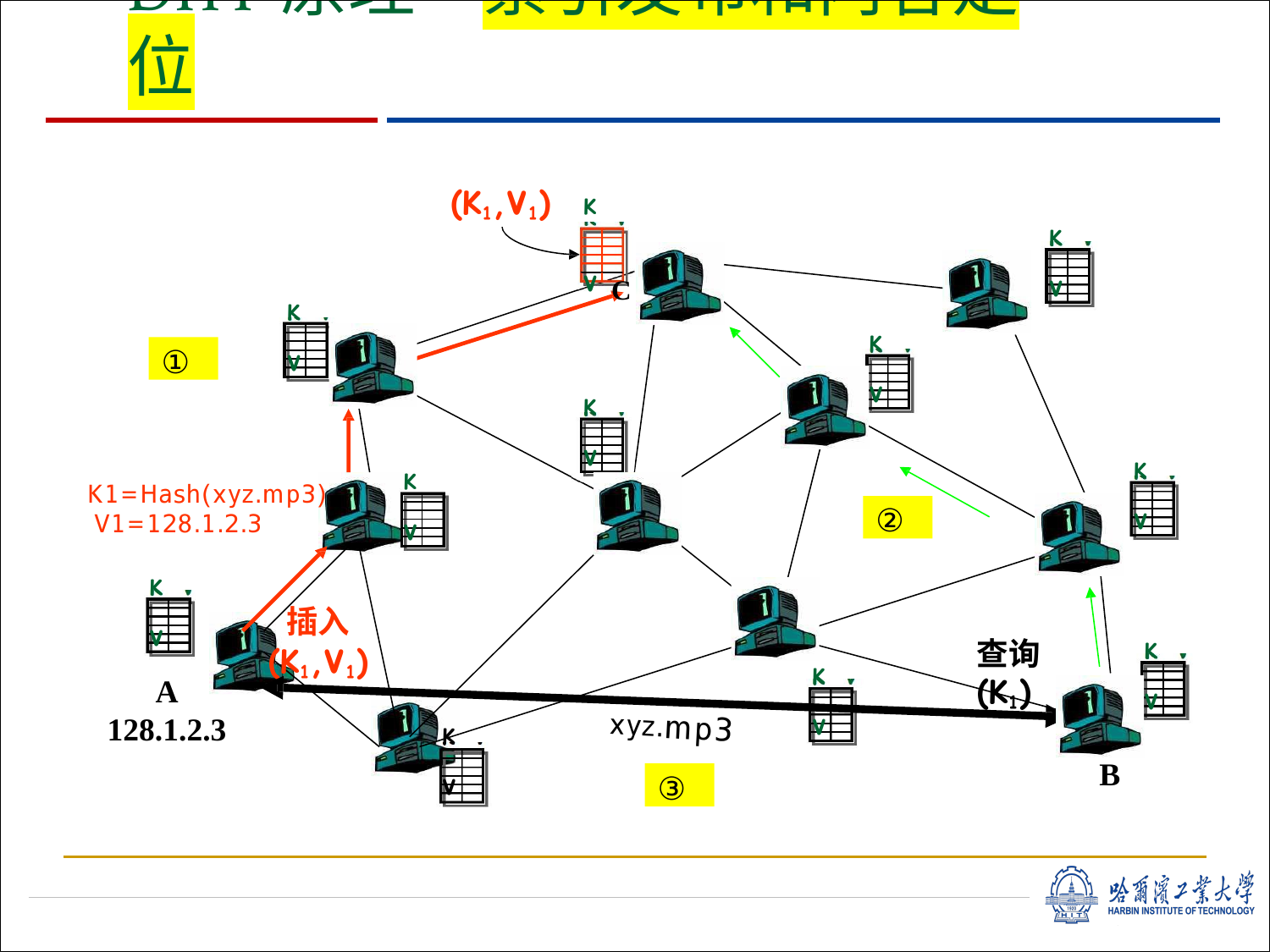

35

# DHT原理—索引发布和内容定位
(K1,V1)
K	V C

K	V

K	V

K	V

①

K	V

K	V

K	V

K1=Hash(xyz.mp3)  V1=128.1.2.3

②

K	V

插入
(K1,V1)

查询(K1)

K	V

K	V
A  128.1.2.3

xyz.mp3
K	V

B

③